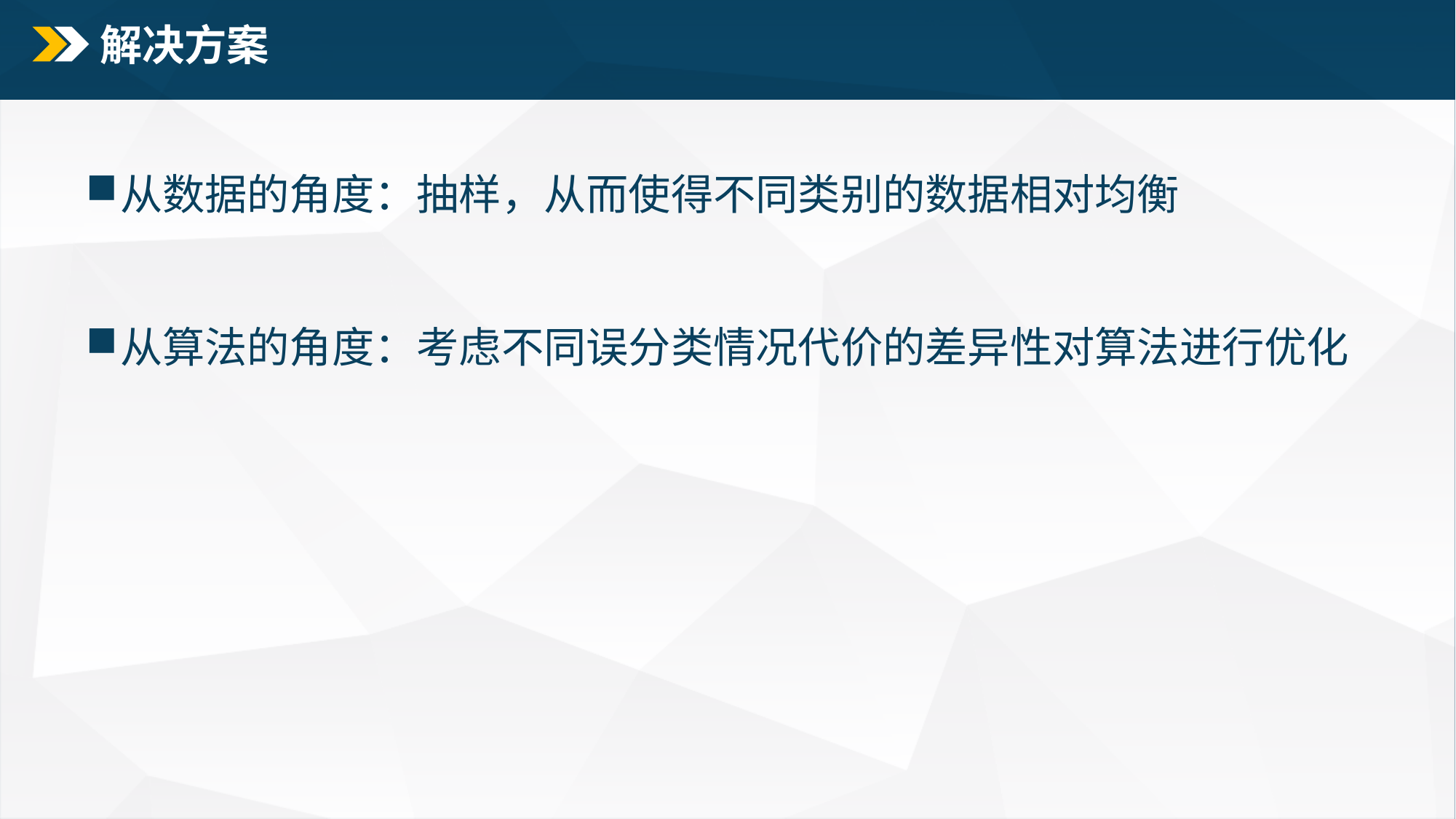

# 解决方案
从数据的角度：抽样，从而使得不同类别的数据相对均衡

从算法的角度：考虑不同误分类情况代价的差异性对算法进行优化